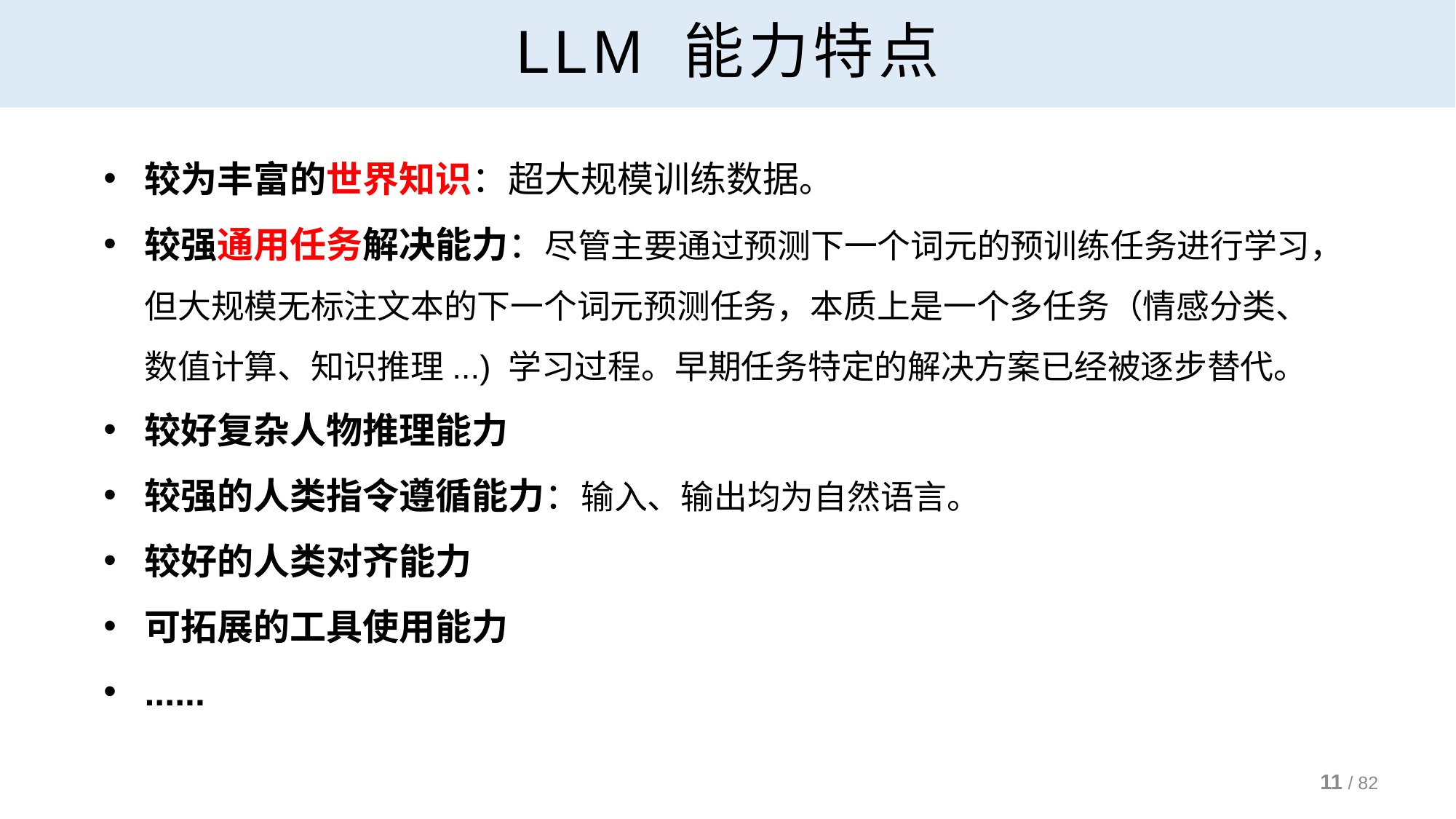

# LLM 能力特点
较为丰富的世界知识：超大规模训练数据。
较强通用任务解决能力：尽管主要通过预测下一个词元的预训练任务进行学习，但大规模无标注文本的下一个词元预测任务，本质上是一个多任务（情感分类、
数值计算、知识推理...) 学习过程。早期任务特定的解决方案已经被逐步替代。
较好复杂人物推理能力
较强的人类指令遵循能力：输入、输出均为自然语言。
较好的人类对齐能力
可拓展的工具使用能力
......
11 / 82